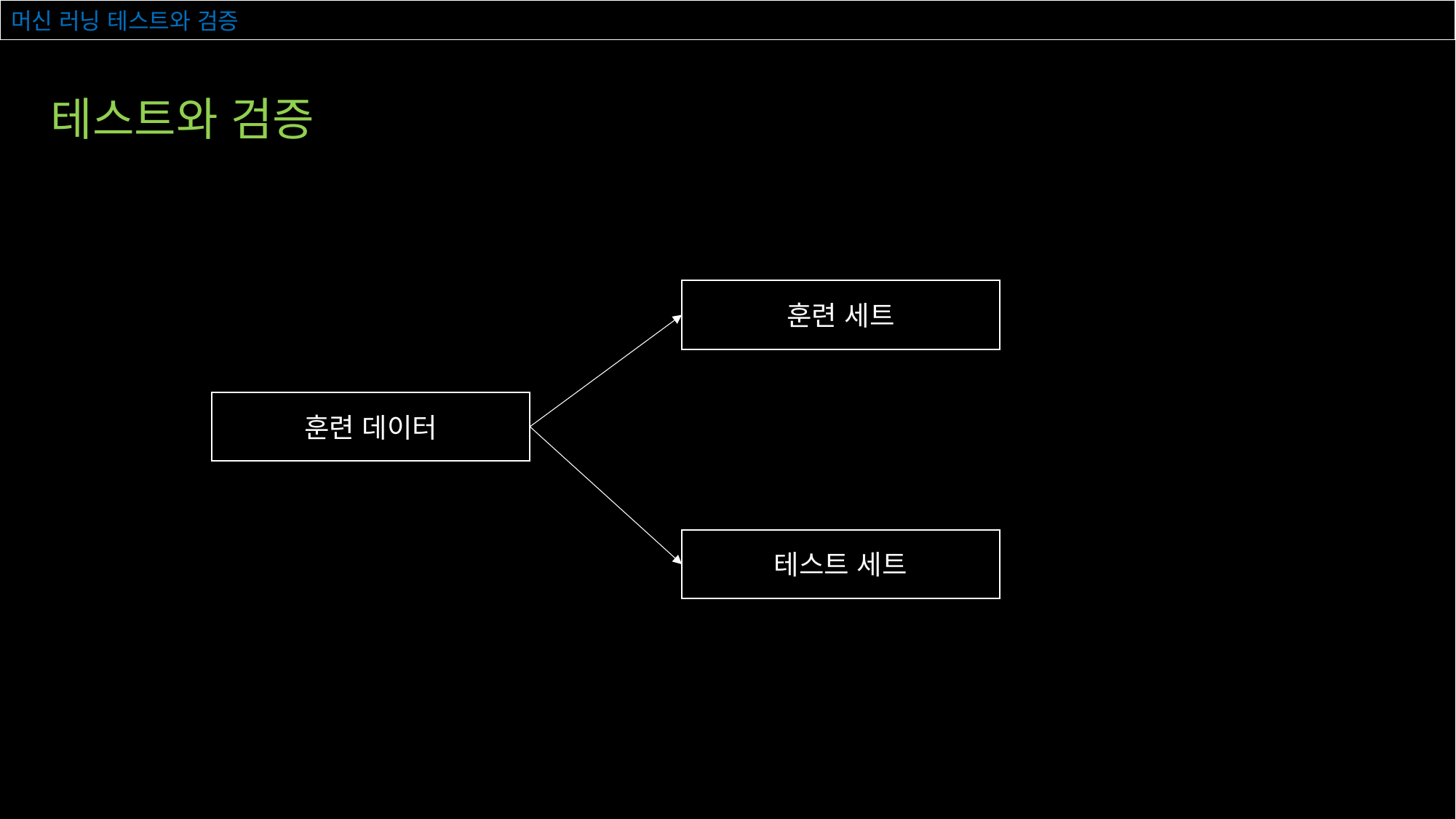

# 머신 러닝 테스트와 검증
테스트와 검증
훈련 세트
훈련 데이터
테스트 세트